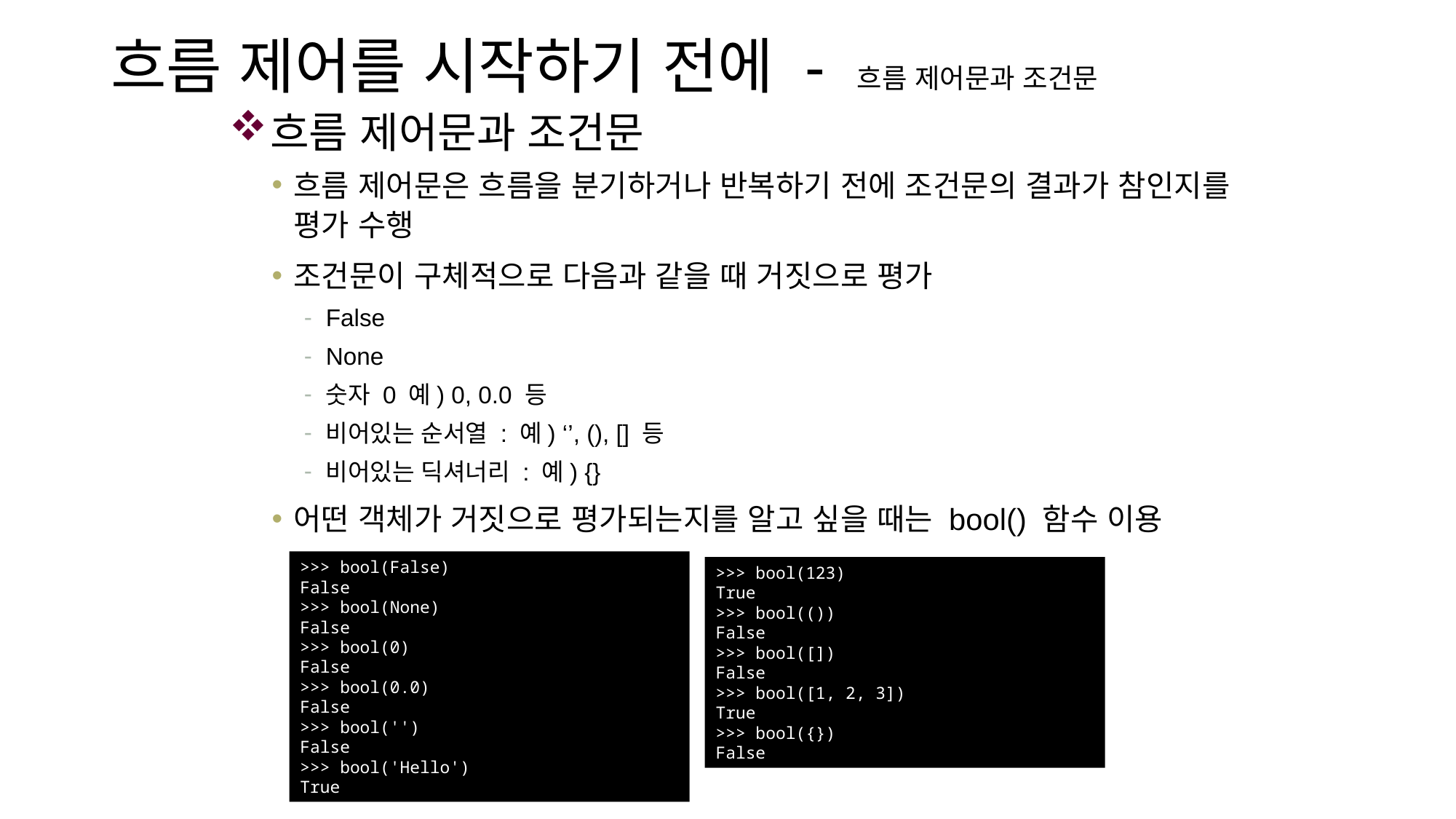

# 흐름 제어를 시작하기 전에 - 흐름 제어문과 조건문
흐름 제어문과 조건문
흐름 제어문은 흐름을 분기하거나 반복하기 전에 조건문의 결과가 참인지를 평가 수행
조건문이 구체적으로 다음과 같을 때 거짓으로 평가
False
None
숫자 0 예) 0, 0.0 등
비어있는 순서열 : 예) ‘’, (), [] 등
비어있는 딕셔너리 : 예) {}
어떤 객체가 거짓으로 평가되는지를 알고 싶을 때는 bool() 함수 이용
>>> bool(False)
False
>>> bool(None)
False
>>> bool(0)
False
>>> bool(0.0)
False
>>> bool('')
False
>>> bool('Hello')
True
>>> bool(123)
True
>>> bool(())
False
>>> bool([])
False
>>> bool([1, 2, 3])
True
>>> bool({})
False